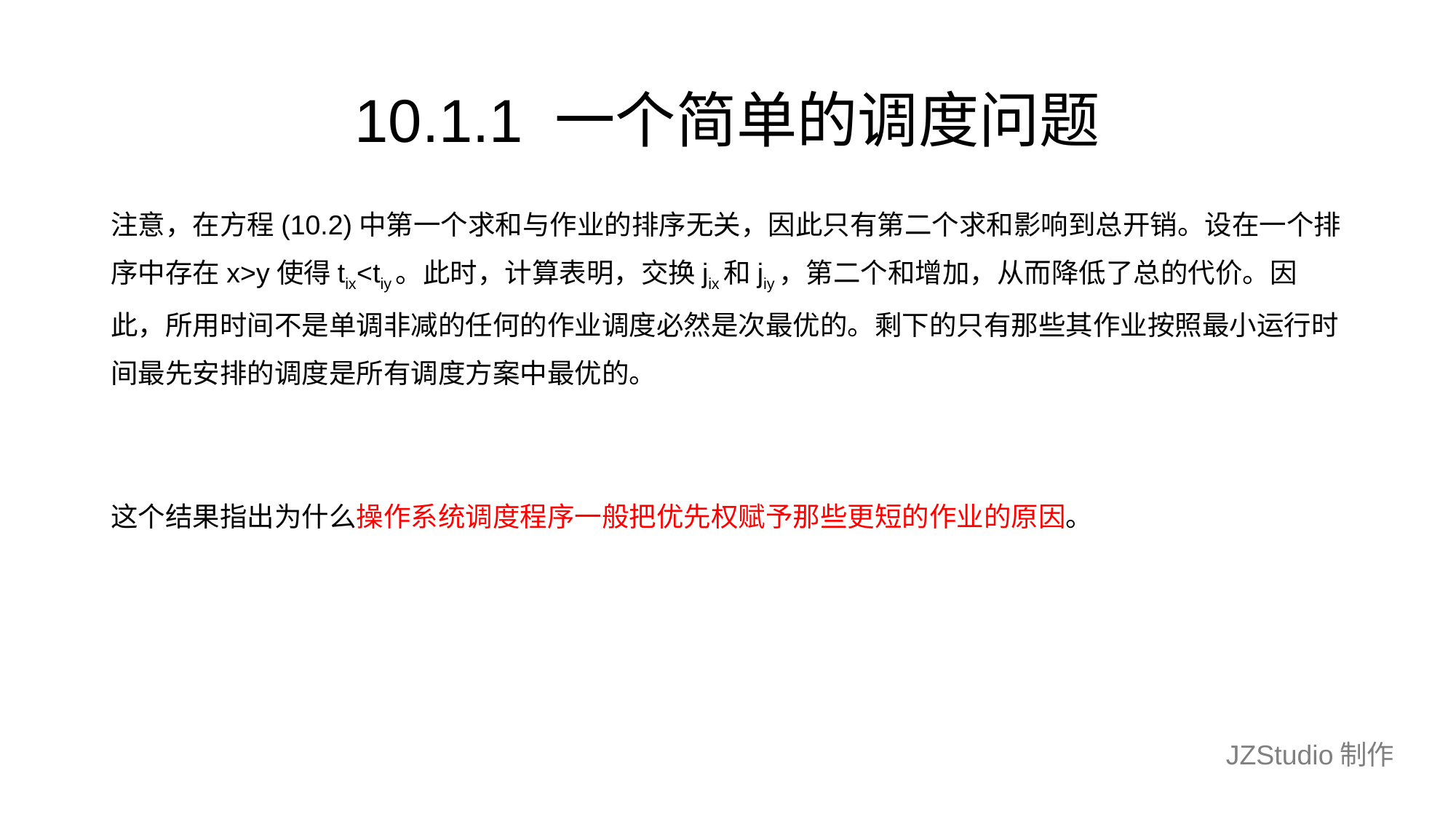

# 10.1.1 一个简单的调度问题
注意，在方程(10.2)中第一个求和与作业的排序无关，因此只有第二个求和影响到总开销。设在一个排
序中存在x>y使得tix<tiy。此时，计算表明，交换jix和jiy，第二个和增加，从而降低了总的代价。因
此，所用时间不是单调非减的任何的作业调度必然是次最优的。剩下的只有那些其作业按照最小运行时
间最先安排的调度是所有调度方案中最优的。

这个结果指出为什么操作系统调度程序一般把优先权赋予那些更短的作业的原因。